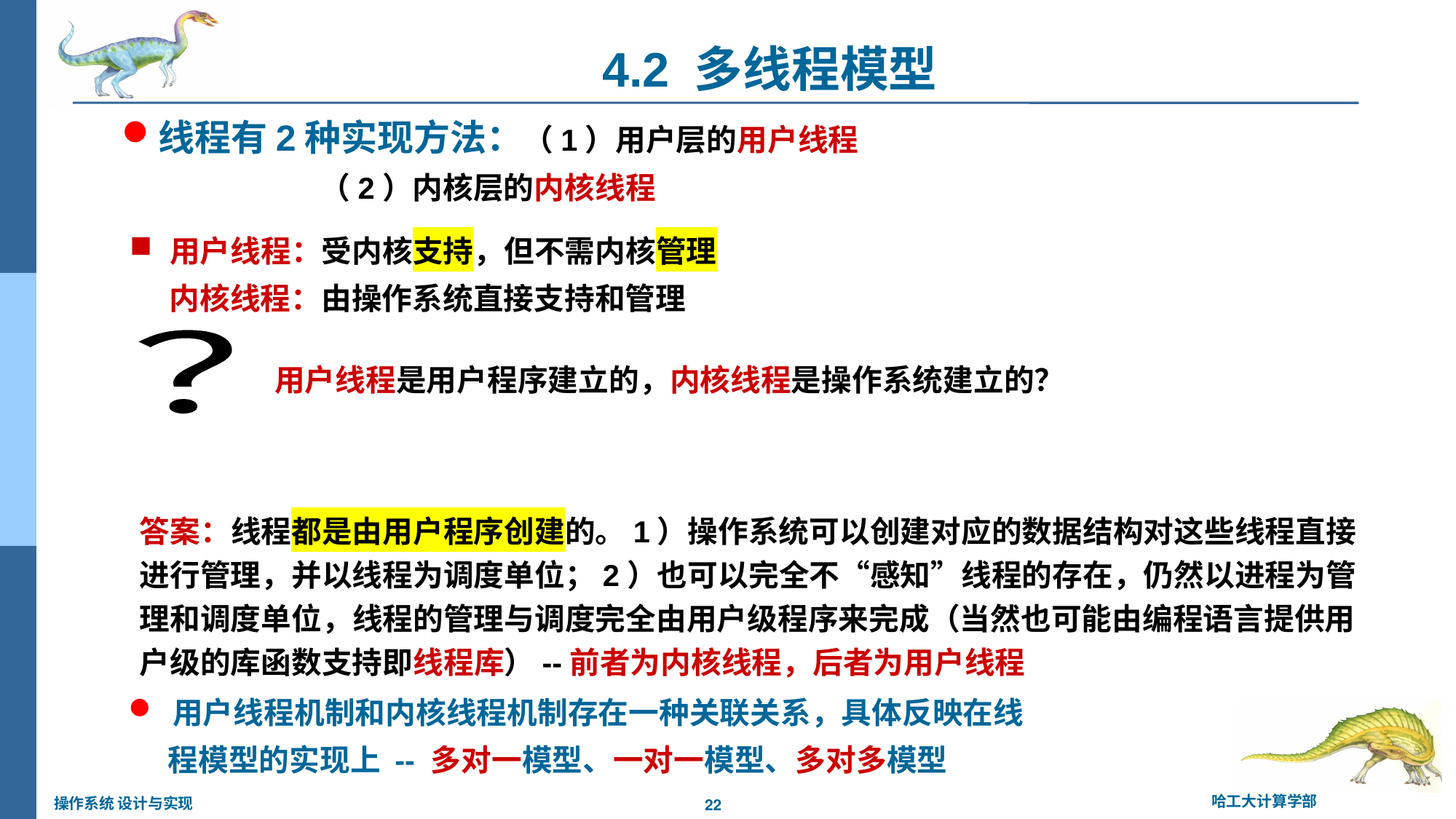

4.2 多线程模型
# 线程有2种实现方法：（1）用户层的用户线程 （2）内核层的内核线程
 用户线程：受内核支持，但不需内核管理
  内核线程：由操作系统直接支持和管理
用户线程是用户程序建立的，内核线程是操作系统建立的？
？
答案：线程都是由用户程序创建的。1）操作系统可以创建对应的数据结构对这些线程直接进行管理，并以线程为调度单位；2）也可以完全不“感知”线程的存在，仍然以进程为管理和调度单位，线程的管理与调度完全由用户级程序来完成（当然也可能由编程语言提供用户级的库函数支持即线程库）--前者为内核线程，后者为用户线程
 用户线程机制和内核线程机制存在一种关联关系，具体反映在线
  程模型的实现上 -- 多对一模型、一对一模型、多对多模型